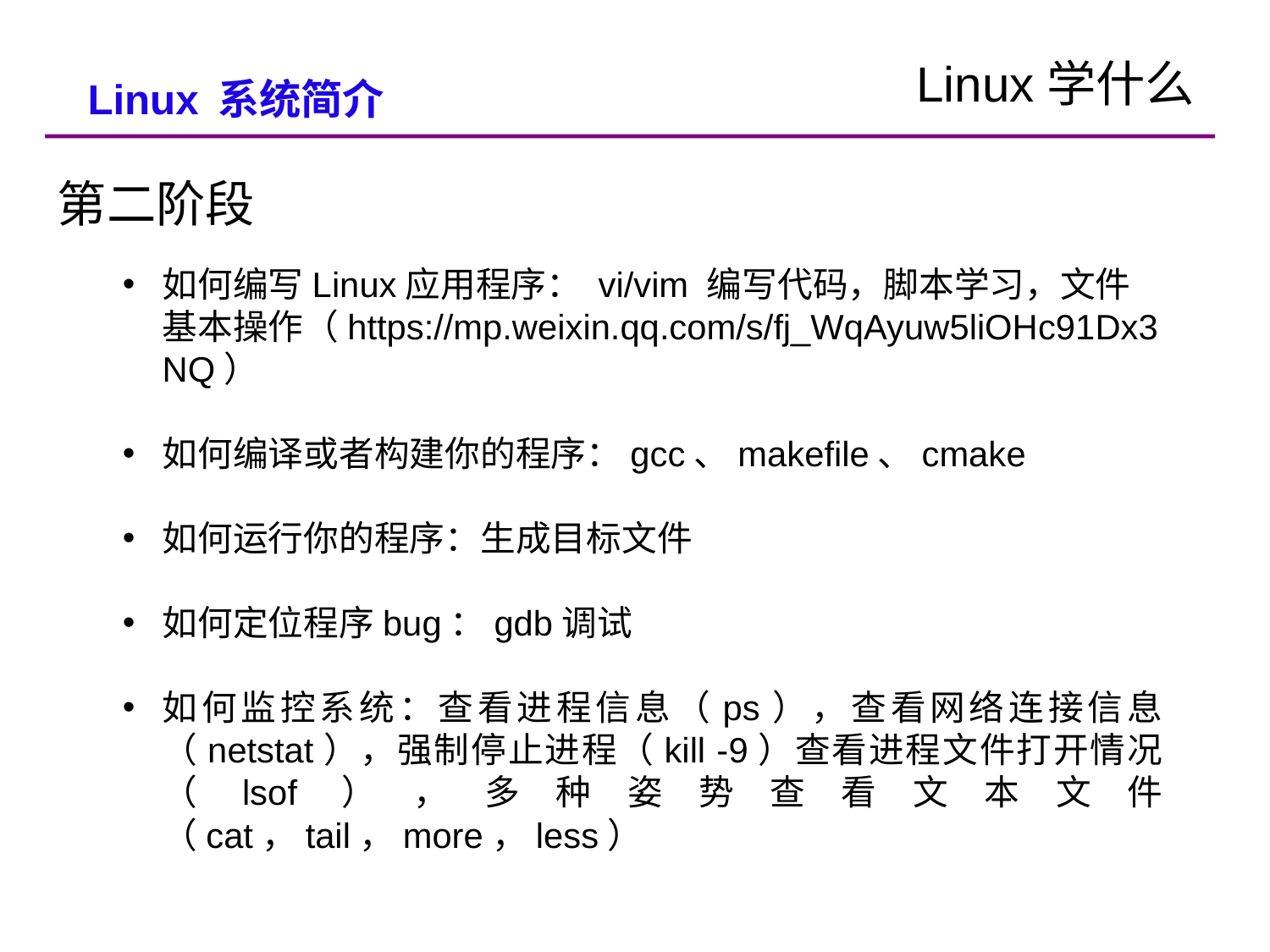

Linux学什么
Linux 系统简介

第二阶段
如何编写Linux应用程序： vi/vim 编写代码，脚本学习，文件基本操作（https://mp.weixin.qq.com/s/fj_WqAyuw5liOHc91Dx3NQ）

如何编译或者构建你的程序：gcc、makefile、cmake

如何运行你的程序：生成目标文件

如何定位程序bug：gdb调试

如何监控系统：查看进程信息（ps），查看网络连接信息（netstat），强制停止进程（kill -9）查看进程文件打开情况（lsof），多种姿势查看文本文件（cat，tail，more，less）